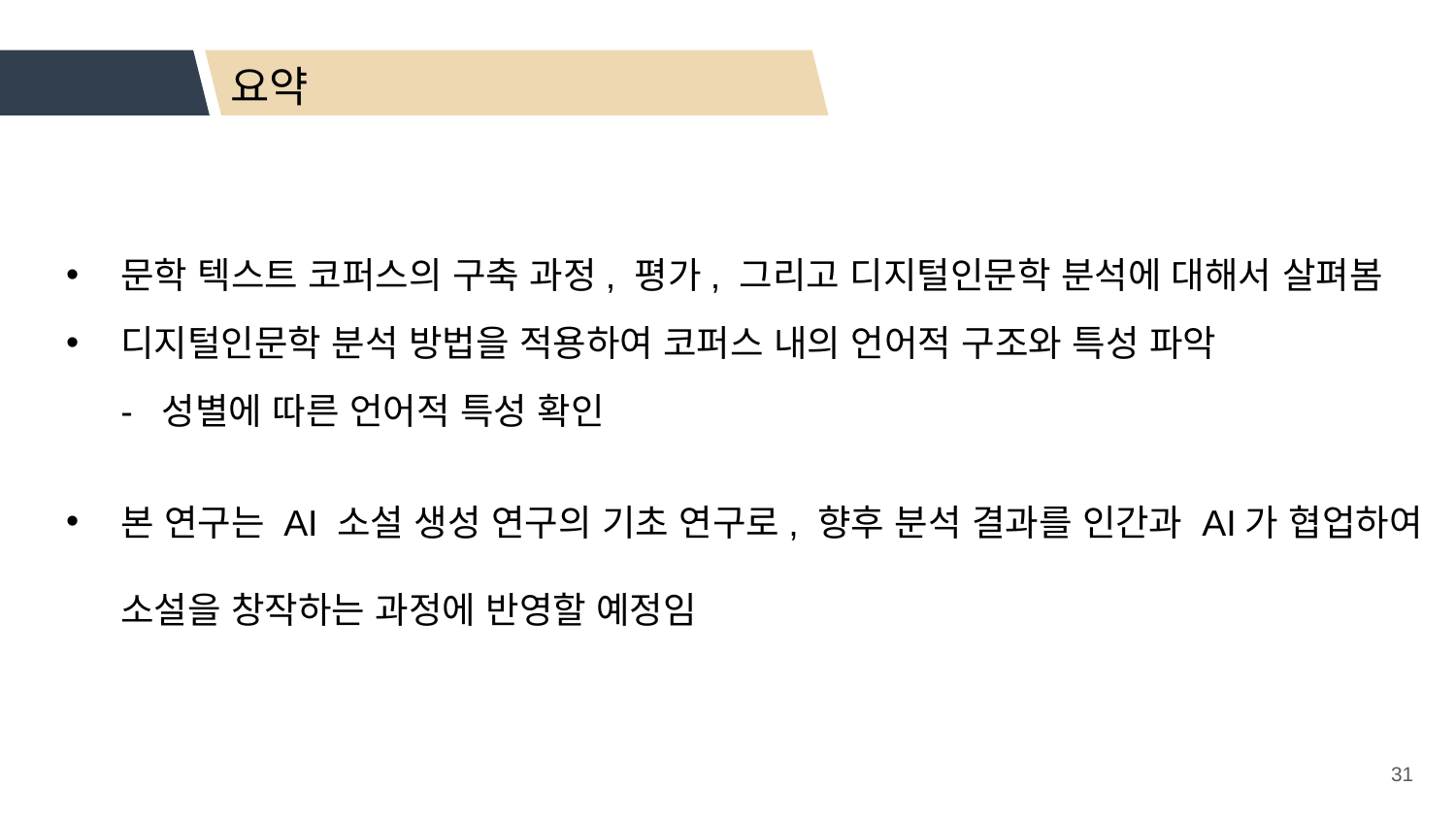

요약
문학 텍스트 코퍼스의 구축 과정, 평가, 그리고 디지털인문학 분석에 대해서 살펴봄
디지털인문학 분석 방법을 적용하여 코퍼스 내의 언어적 구조와 특성 파악
-  성별에 따른 언어적 특성 확인
본 연구는 AI 소설 생성 연구의 기초 연구로, 향후 분석 결과를 인간과 AI가 협업하여 소설을 창작하는 과정에 반영할 예정임

31